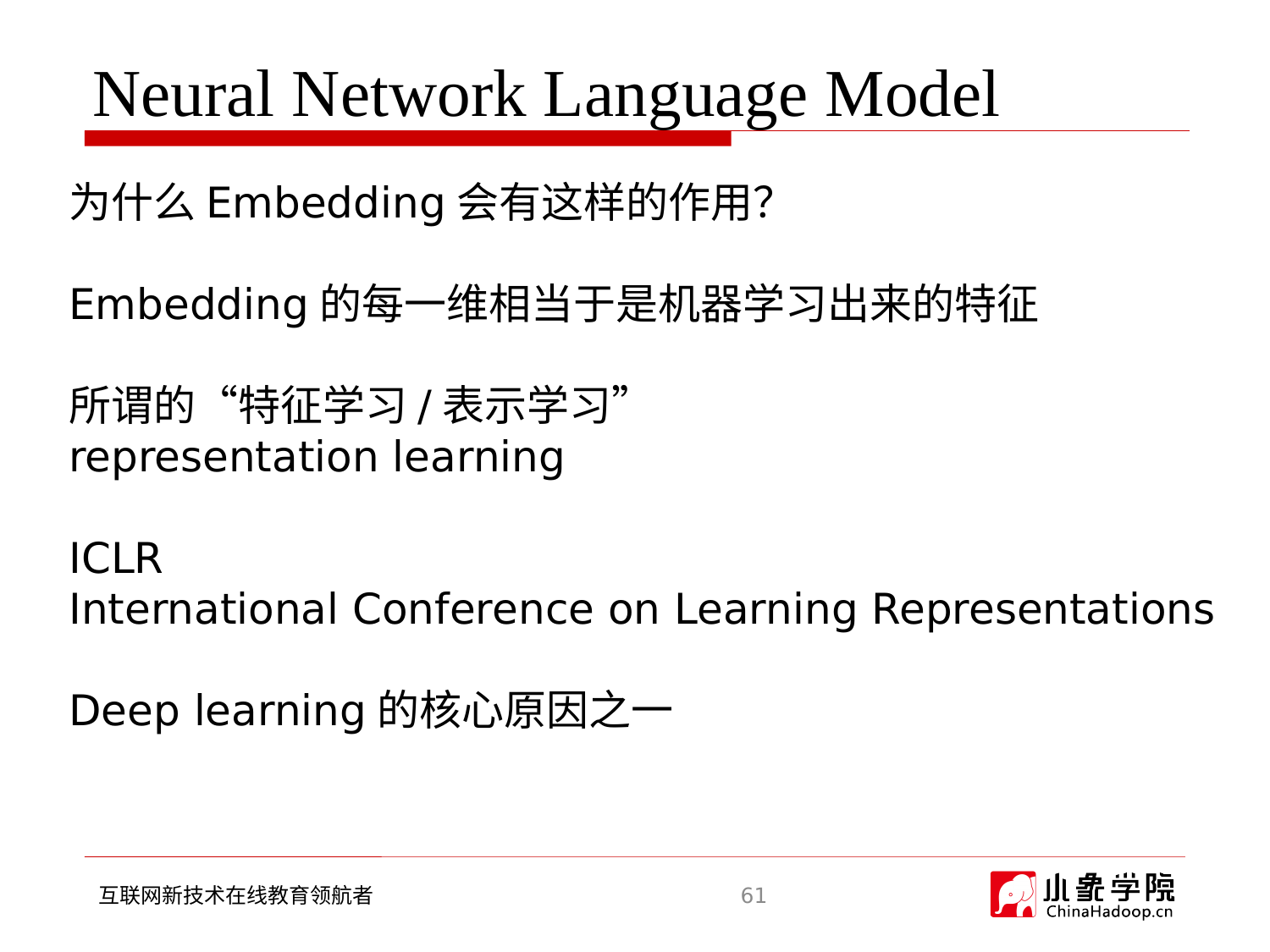

# Neural Network Language Model
为什么Embedding会有这样的作用？

Embedding的每一维相当于是机器学习出来的特征

所谓的“特征学习/表示学习”
representation learning

ICLR
International Conference on Learning Representations

Deep learning的核心原因之一
61